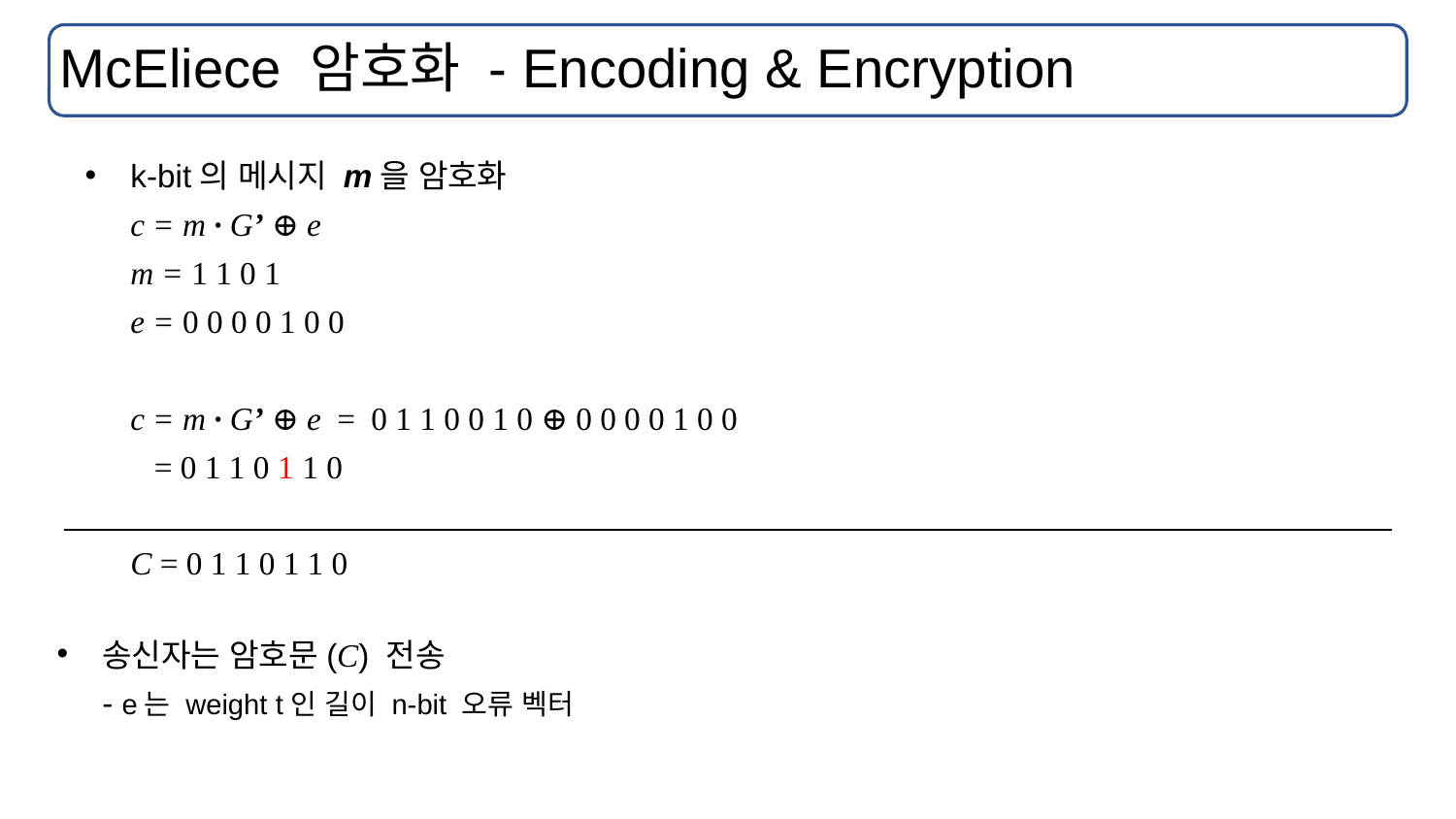

# McEliece 암호화 - Encoding & Encryption
k-bit의 메시지 m을 암호화
c = m ∙ G’ ⊕ e
m = 1 1 0 1
e = 0 0 0 0 1 0 0
c = m ∙ G’ ⊕ e  =  0 1 1 0 0 1 0 ⊕ 0 0 0 0 1 0 0
   = 0 1 1 0 1 1 0
C = 0 1 1 0 1 1 0
송신자는 암호문(C) 전송
- e는 weight t인 길이 n-bit 오류 벡터